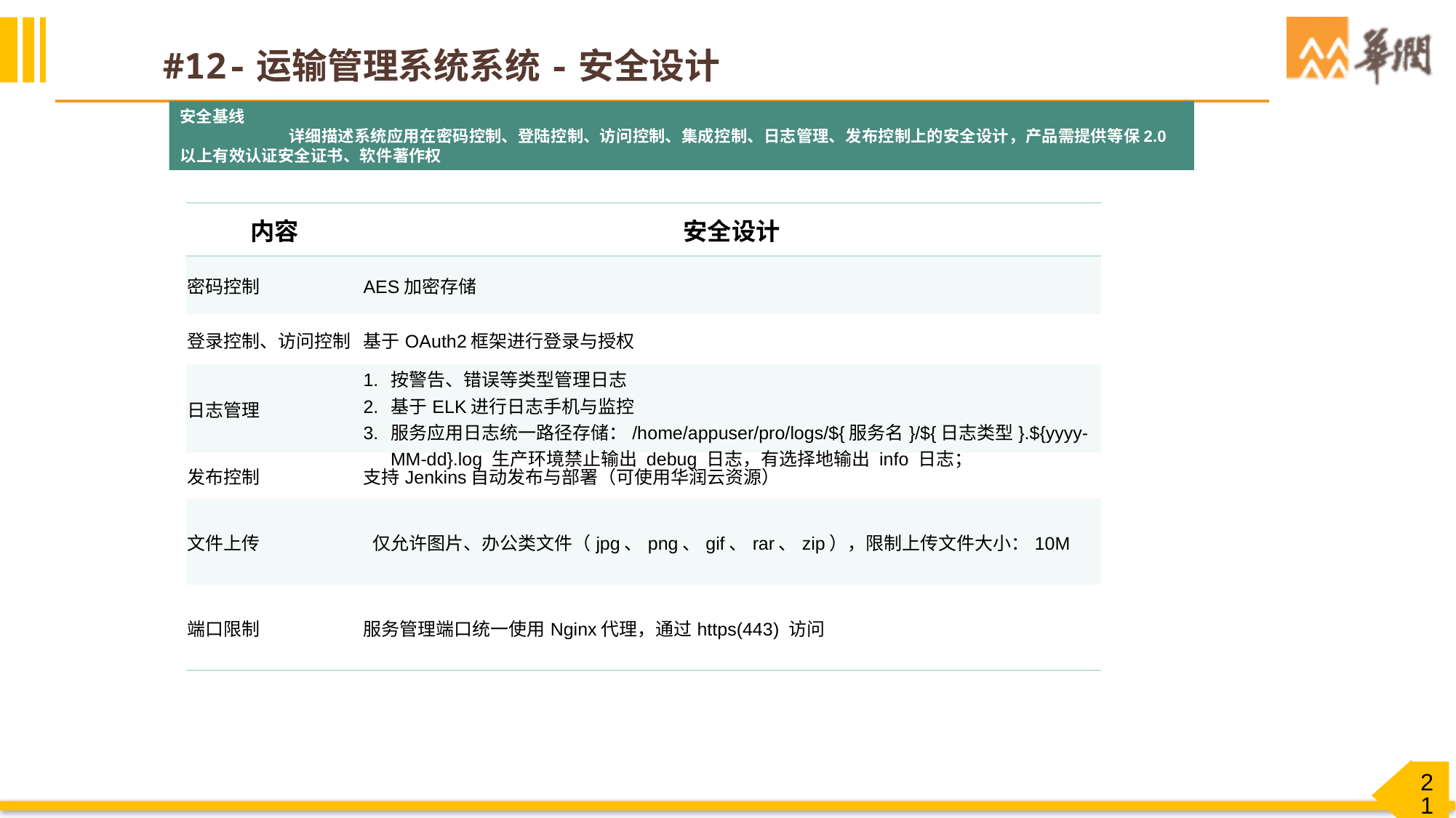

# #12-运输管理系统系统-安全设计
安全基线
	详细描述系统应用在密码控制、登陆控制、访问控制、集成控制、日志管理、发布控制上的安全设计，产品需提供等保2.0以上有效认证安全证书、软件著作权
| 内容 | 安全设计 |
| --- | --- |
| 密码控制 | AES加密存储 |
| 登录控制、访问控制 | 基于OAuth2框架进行登录与授权 |
| 日志管理 | 按警告、错误等类型管理日志 基于ELK进行日志手机与监控 服务应用日志统一路径存储：/home/appuser/pro/logs/${服务名}/${日志类型}.${yyyy-MM-dd}.log 生产环境禁止输出 debug 日志，有选择地输出 info 日志； |
| 发布控制 | 支持Jenkins自动发布与部署（可使用华润云资源） |
| 文件上传 | 仅允许图片、办公类文件（jpg、png、gif、rar、zip），限制上传文件大小：10M |
| 端口限制 | 服务管理端口统一使用Nginx代理，通过https(443) 访问 |